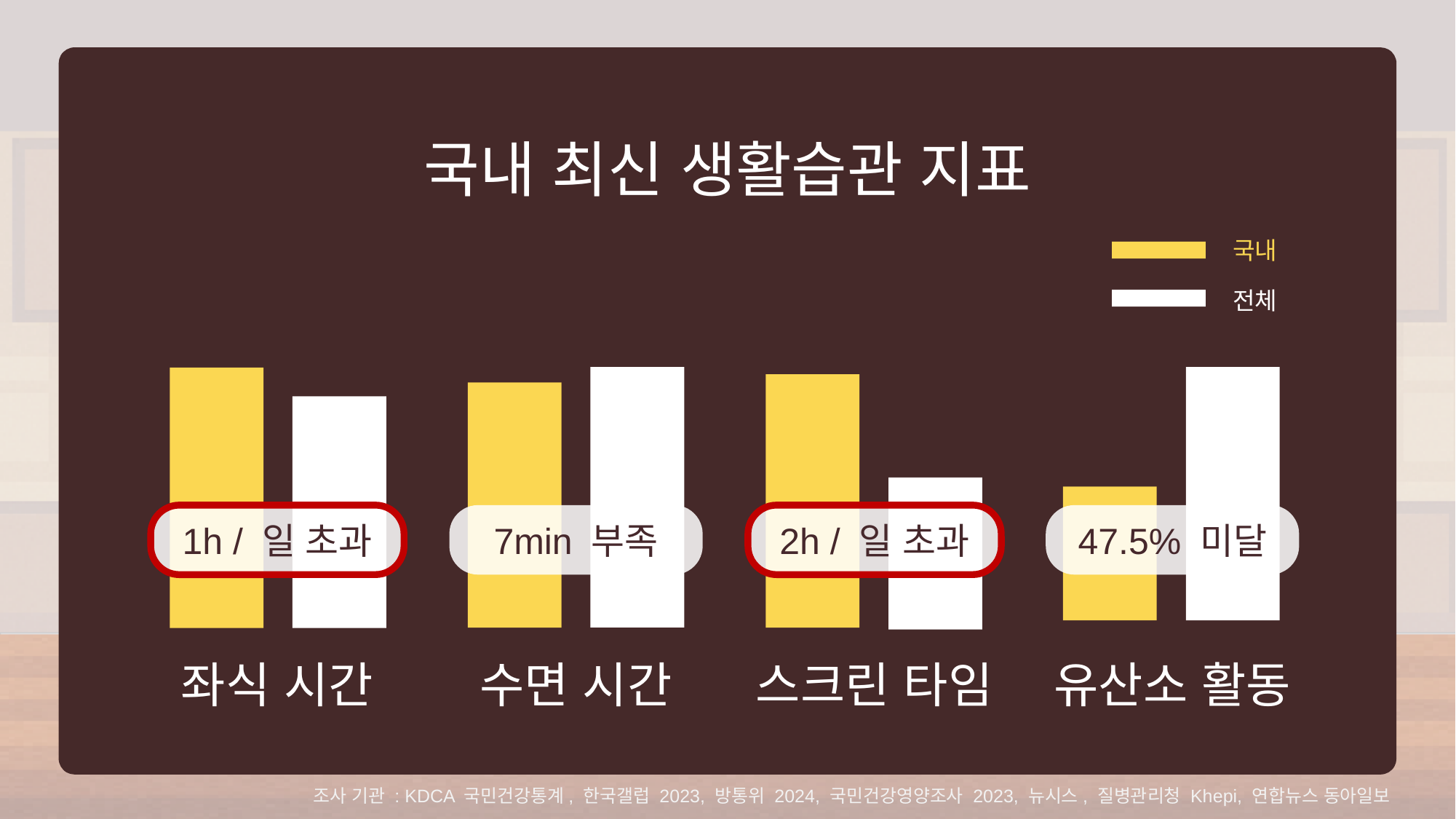

국내 최신 생활습관 지표
국내

전체

1h / 일 초과
7min 부족
2h / 일 초과
47.5% 미달
좌식 시간
수면 시간
스크린 타임
유산소 활동
조사 기관 : KDCA 국민건강통계, 한국갤럽 2023, 방통위 2024, 국민건강영양조사 2023, 뉴시스, 질병관리청 Khepi, 연합뉴스 동아일보